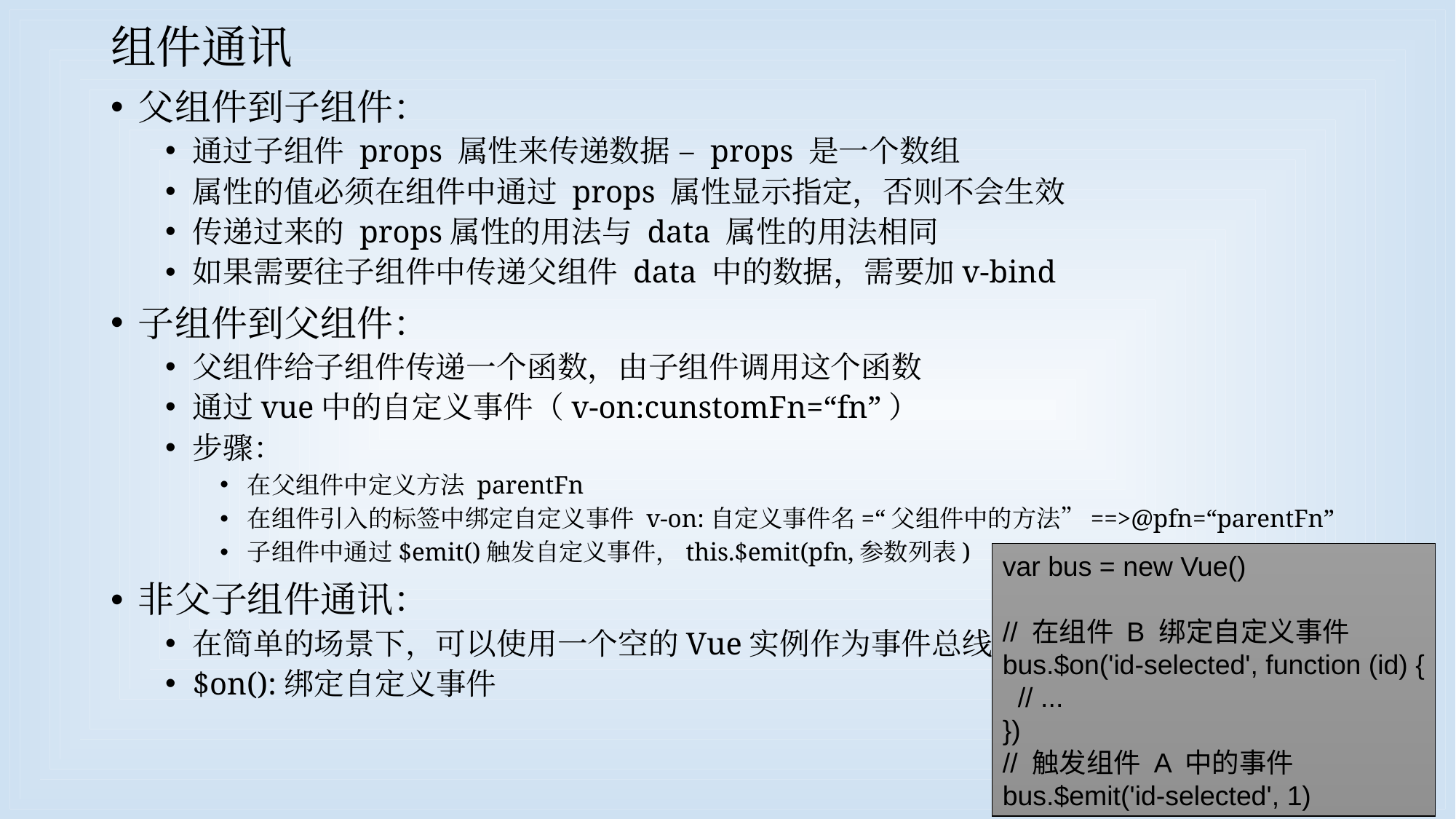

# 组件通讯
父组件到子组件：
通过子组件 props 属性来传递数据 – props 是一个数组
属性的值必须在组件中通过 props 属性显示指定，否则不会生效
传递过来的 props属性的用法与 data 属性的用法相同
如果需要往子组件中传递父组件 data 中的数据，需要加v-bind
子组件到父组件：
父组件给子组件传递一个函数，由子组件调用这个函数
通过vue中的自定义事件（v-on:cunstomFn=“fn”）
步骤：
在父组件中定义方法 parentFn
在组件引入的标签中绑定自定义事件 v-on:自定义事件名=“父组件中的方法”==>@pfn=“parentFn”
子组件中通过$emit()触发自定义事件，this.$emit(pfn,参数列表)
非父子组件通讯：
在简单的场景下，可以使用一个空的Vue实例作为事件总线
$on():绑定自定义事件
var bus = new Vue()

// 在组件 B 绑定自定义事件
bus.$on('id-selected', function (id) {
  // ...
})
// 触发组件 A 中的事件
bus.$emit('id-selected', 1)